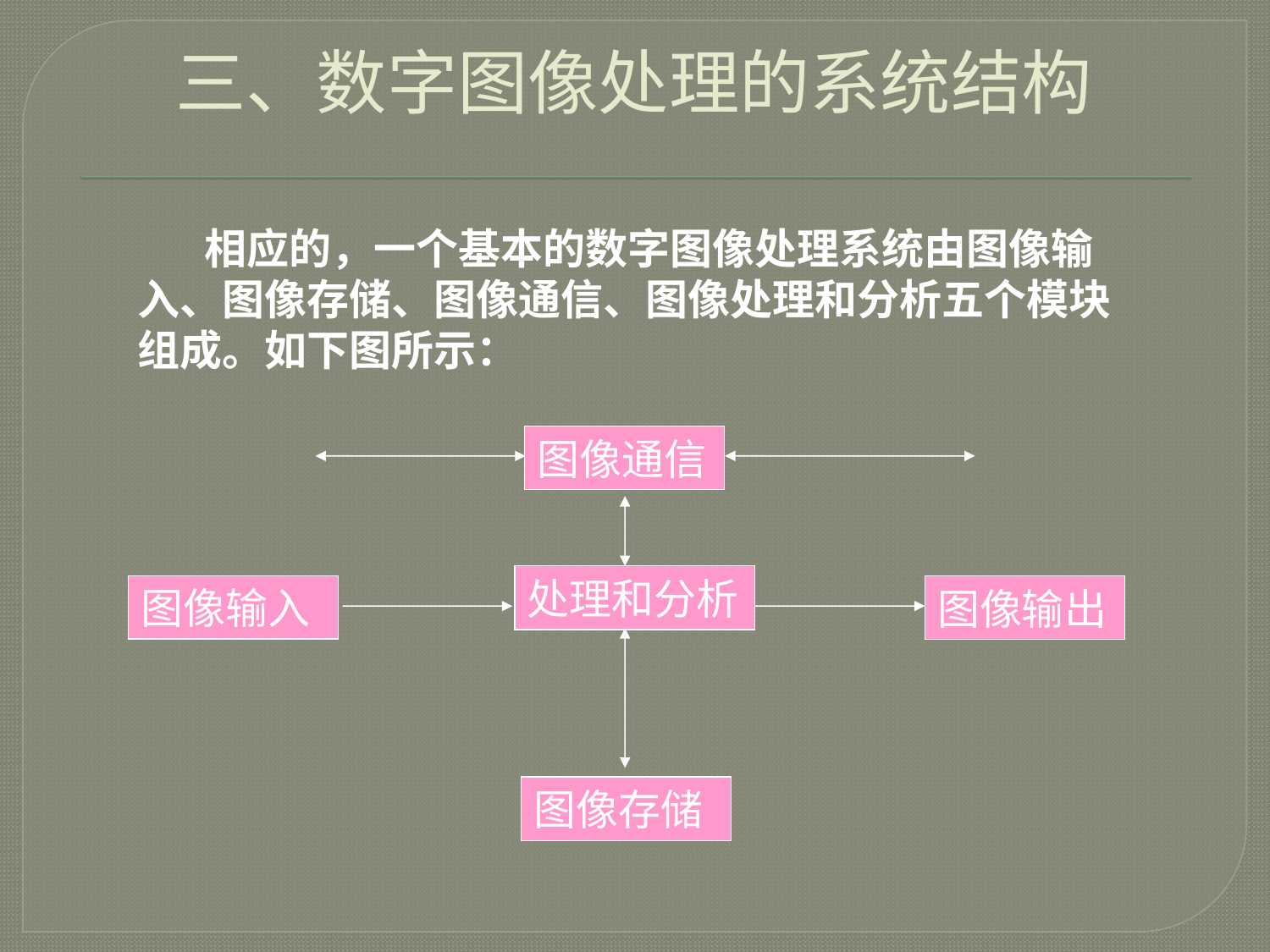

三、数字图像处理的系统结构
      相应的，一个基本的数字图像处理系统由图像输入、图像存储、图像通信、图像处理和分析五个模块组成。如下图所示：
图像通信

处理和分析
图像输入
图像输出

图像存储